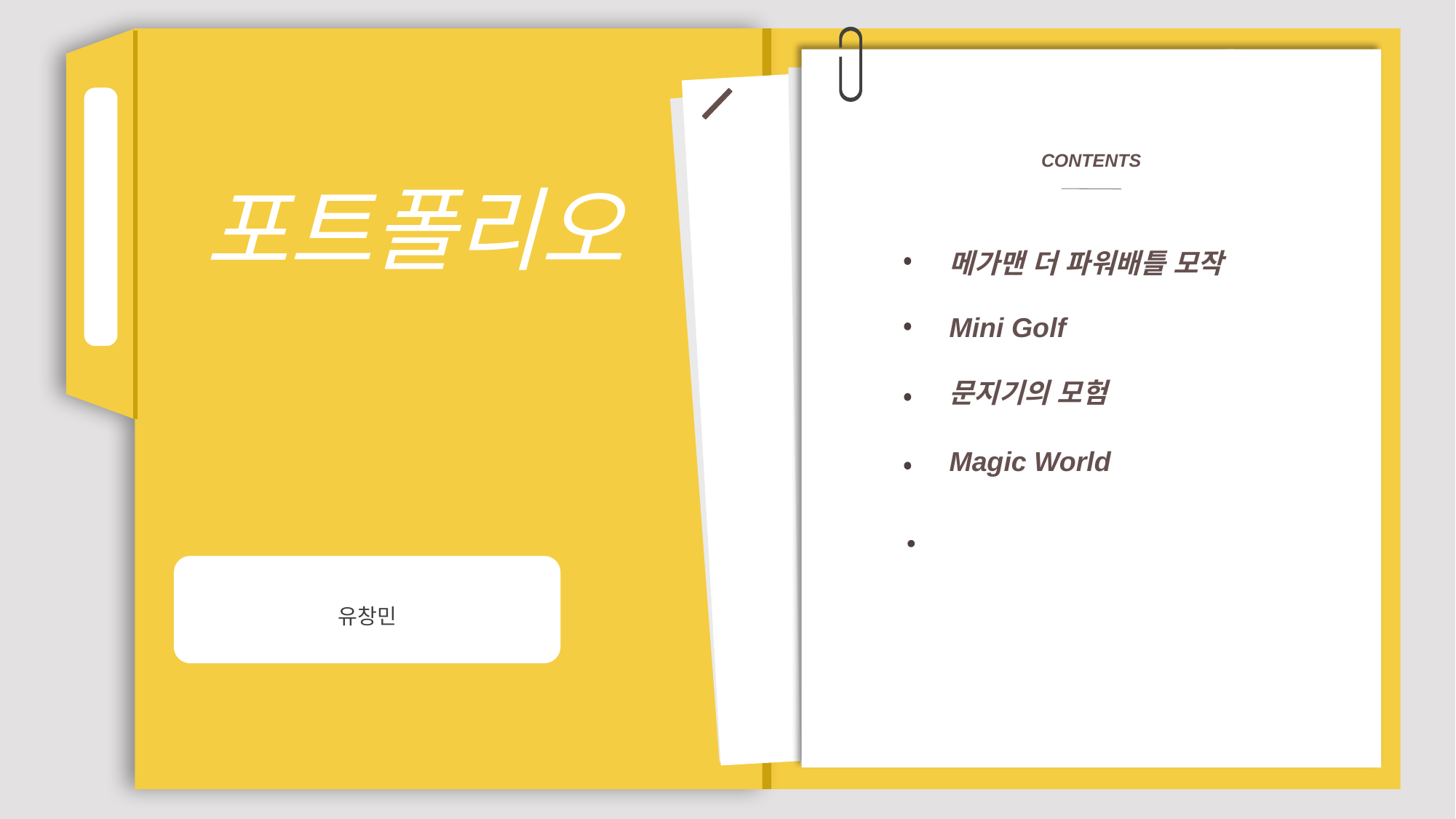

포트폴리오
CONTENTS

메가맨 더 파워배틀 모작

Mini Golf

문지기의 모험

Magic World

유창민